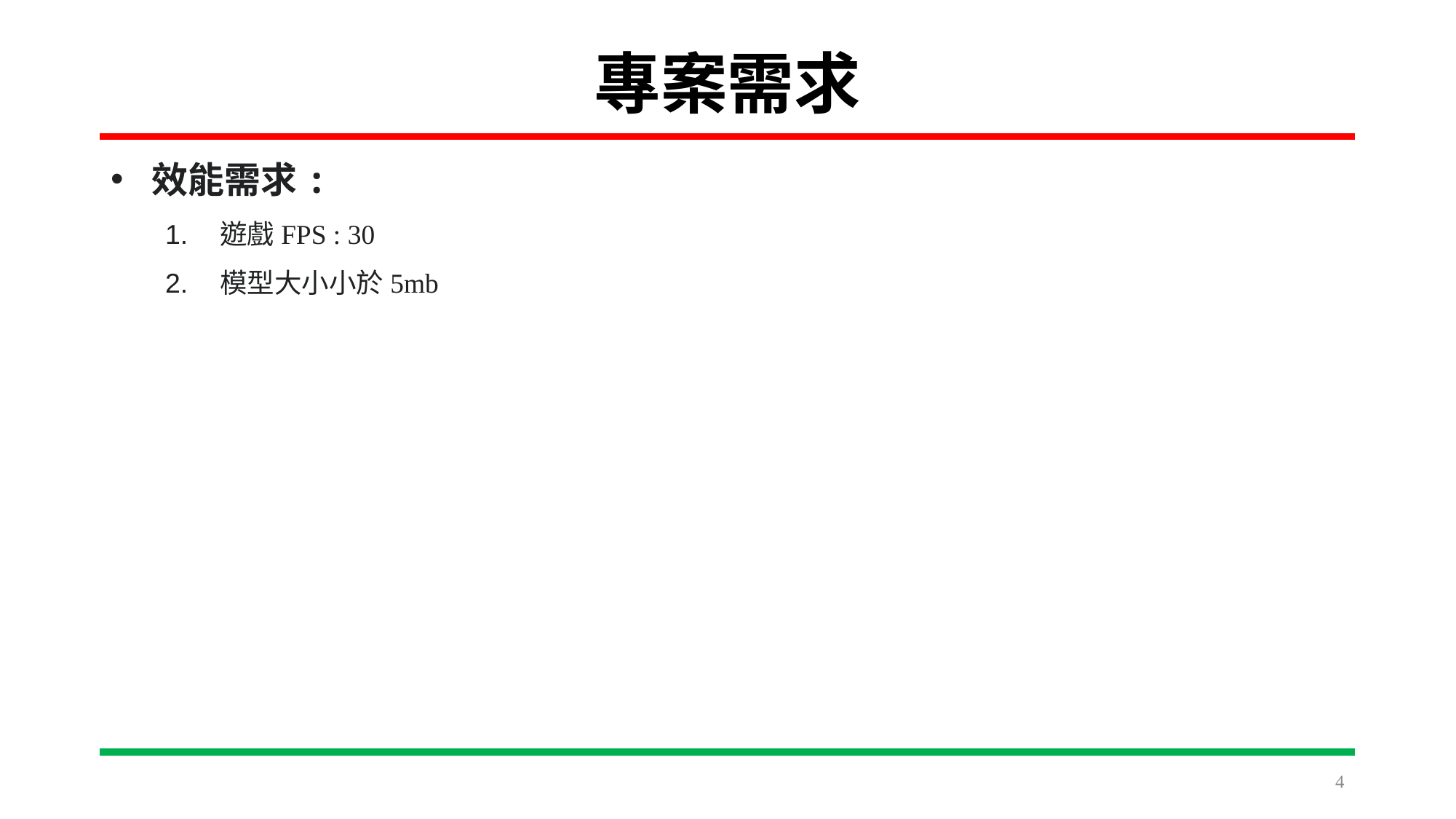

# 專案需求
效能需求:
遊戲FPS : 30
模型大小小於5mb

4